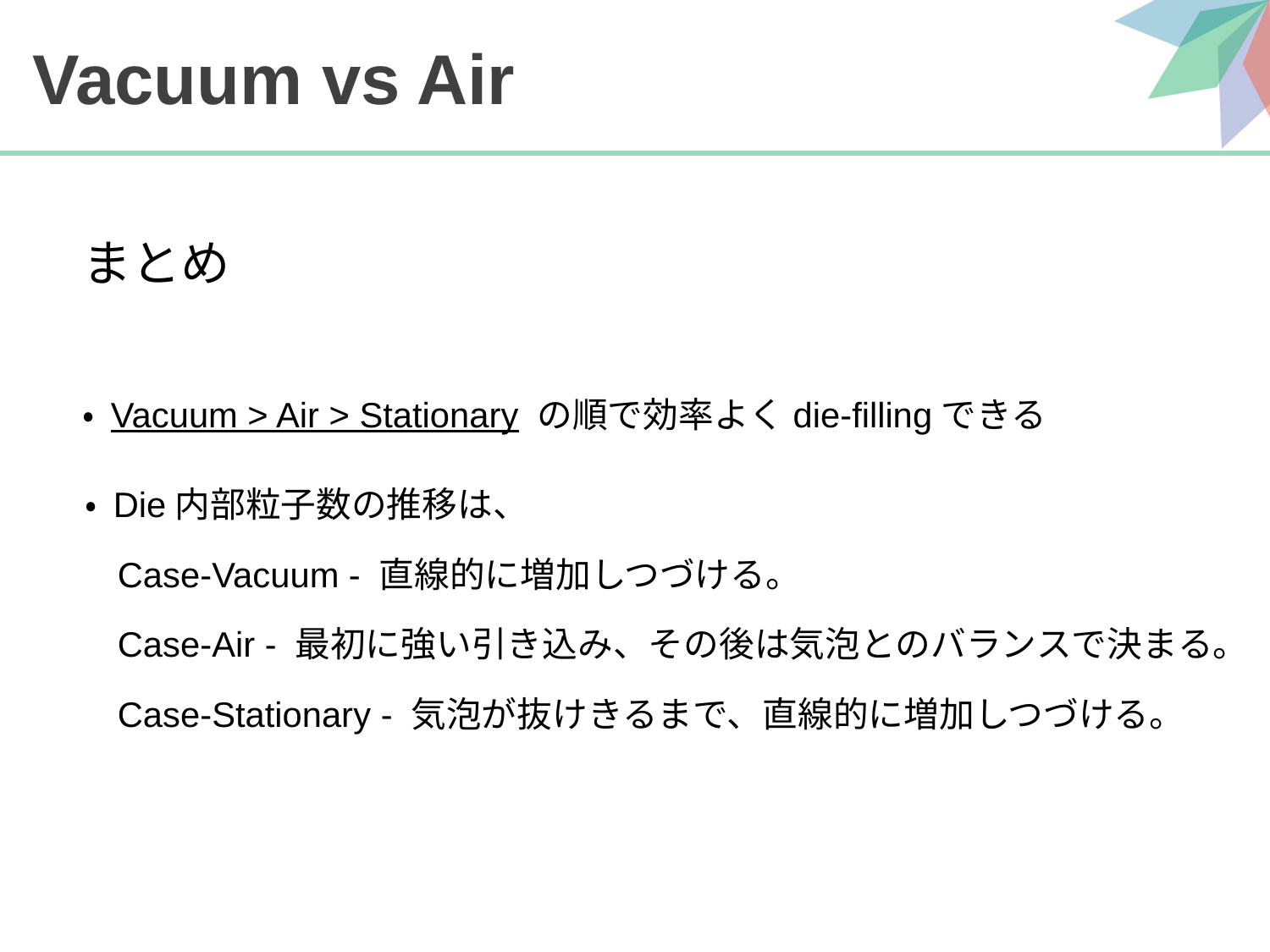

# Vacuum vs Air

まとめ
・ Vacuum > Air > Stationary の順で効率よくdie-fillingできる
・ Die内部粒子数の推移は、
Case-Vacuum - 直線的に増加しつづける。
Case-Air - 最初に強い引き込み、その後は気泡とのバランスで決まる。
Case-Stationary - 気泡が抜けきるまで、直線的に増加しつづける。